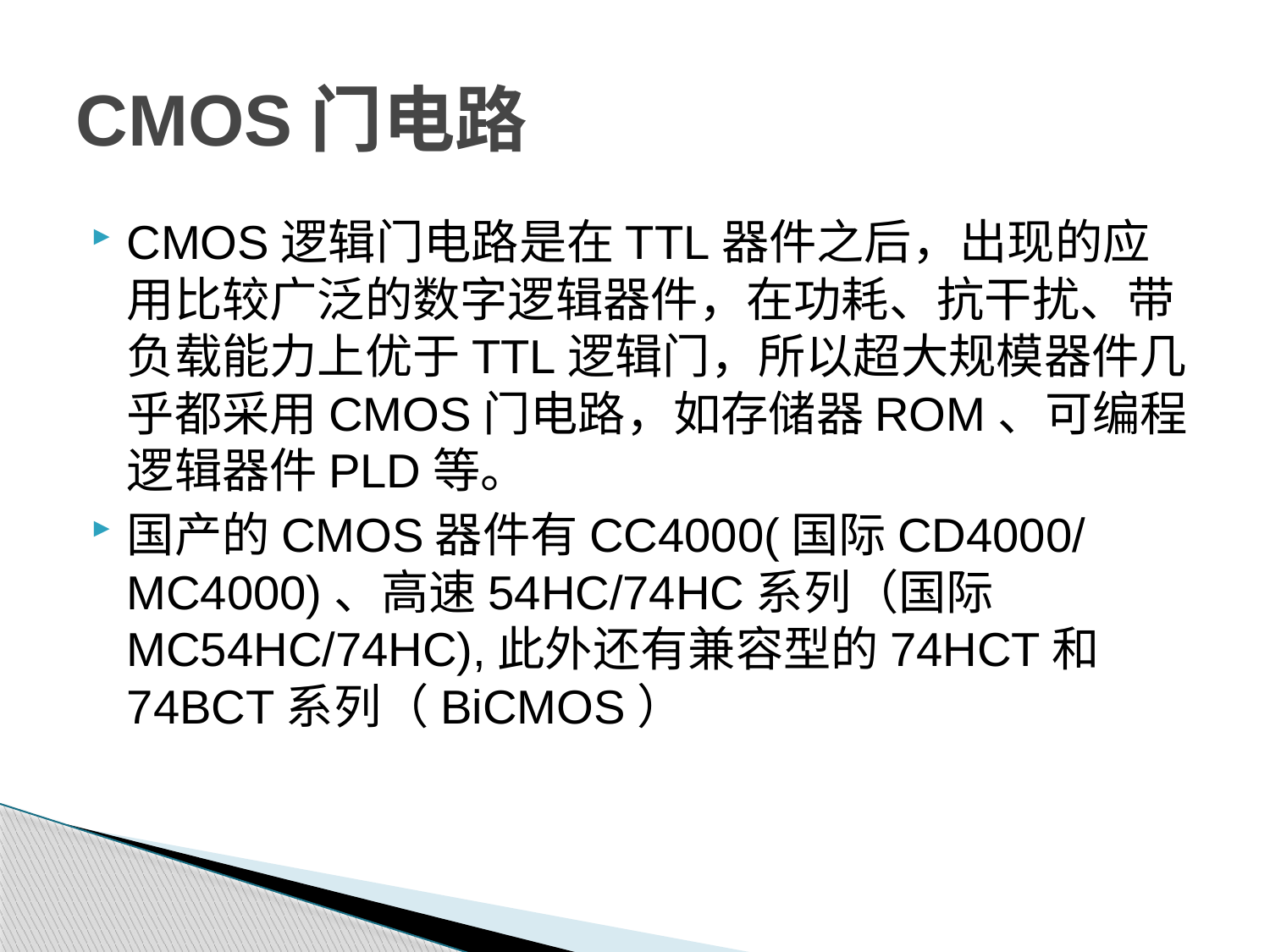

# CMOS门电路
CMOS逻辑门电路是在TTL器件之后，出现的应用比较广泛的数字逻辑器件，在功耗、抗干扰、带负载能力上优于TTL逻辑门，所以超大规模器件几乎都采用CMOS门电路，如存储器ROM、可编程逻辑器件PLD等。
国产的CMOS器件有CC4000(国际CD4000/MC4000)、高速54HC/74HC系列（国际MC54HC/74HC),此外还有兼容型的74HCT和74BCT系列（BiCMOS）